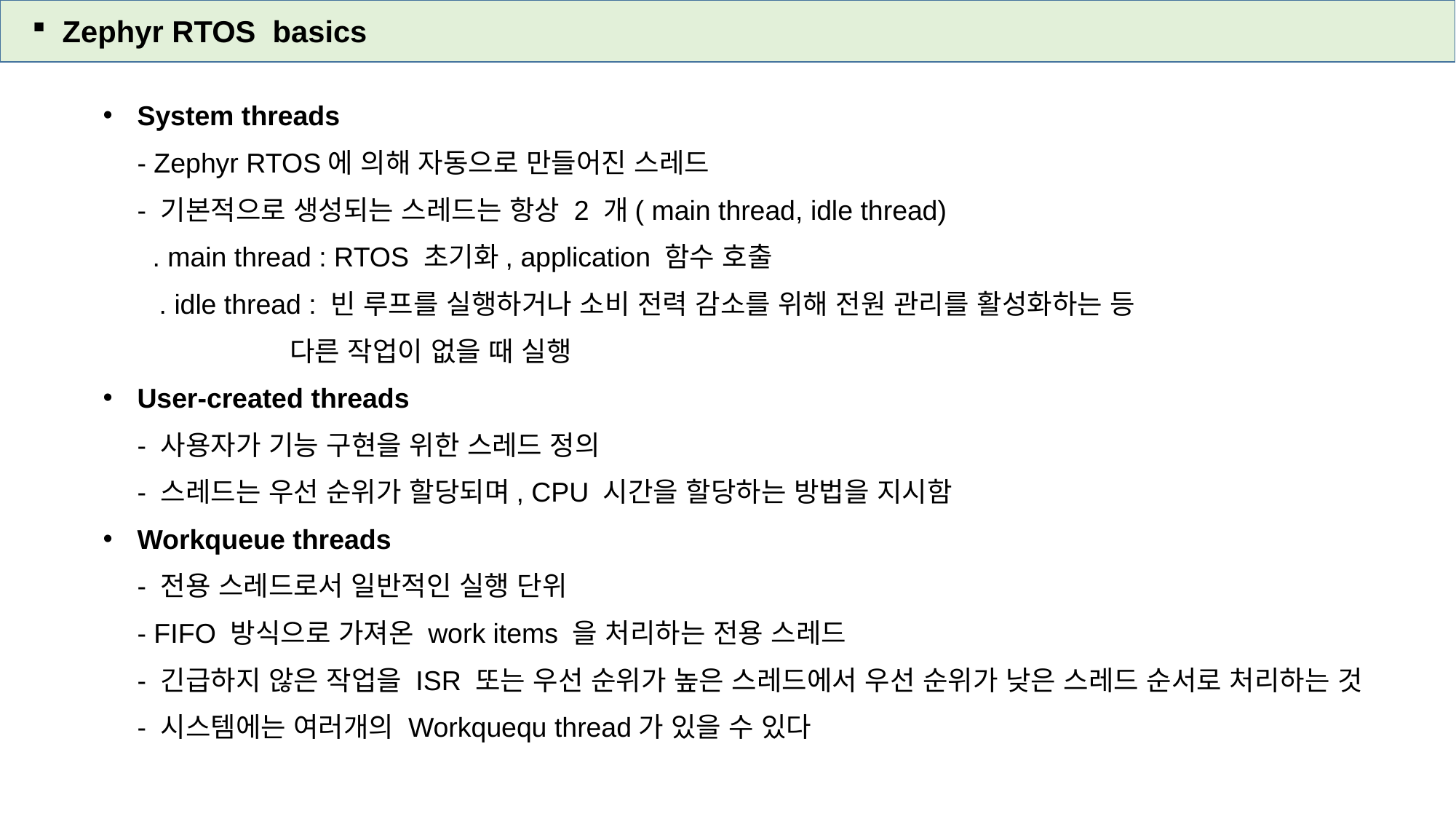

Zephyr RTOS  basics

System threads
- Zephyr RTOS에 의해 자동으로 만들어진 스레드
- 기본적으로 생성되는 스레드는 항상 2 개( main thread, idle thread)
  . main thread : RTOS 초기화, application 함수 호출
  . idle thread : 빈 루프를 실행하거나 소비 전력 감소를 위해 전원 관리를 활성화하는 등
                    다른 작업이 없을 때 실행
User-created threads
- 사용자가 기능 구현을 위한 스레드 정의
- 스레드는 우선 순위가 할당되며, CPU 시간을 할당하는 방법을 지시함
Workqueue threads
- 전용 스레드로서 일반적인 실행 단위
- FIFO 방식으로 가져온 work items 을 처리하는 전용 스레드
- 긴급하지 않은 작업을 ISR 또는 우선 순위가 높은 스레드에서 우선 순위가 낮은 스레드 순서로 처리하는 것
- 시스템에는 여러개의 Workquequ thread가 있을 수 있다